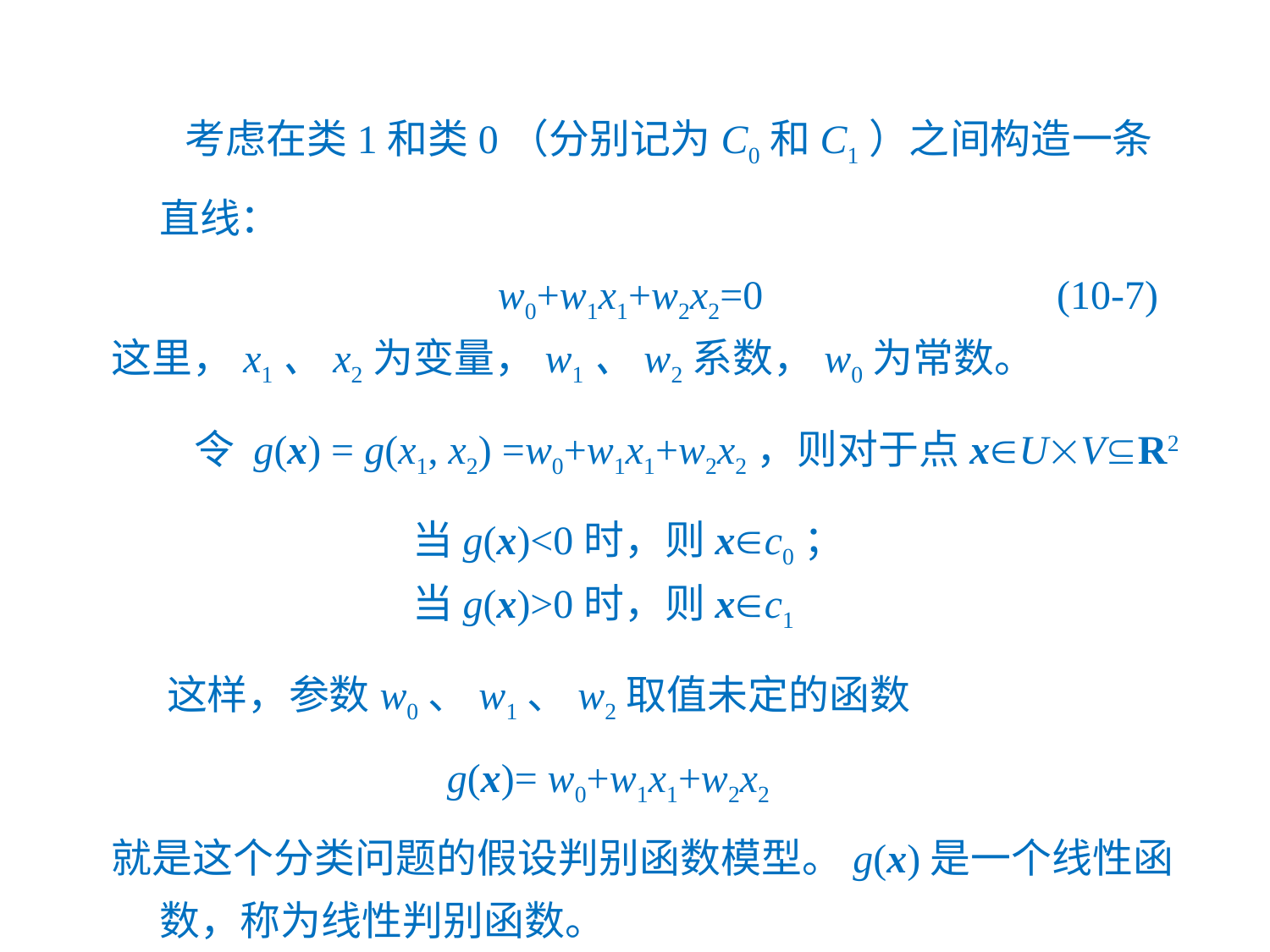

考虑在类1和类0（分别记为C0和C1）之间构造一条直线：
                                      w0+w1x1+w2x2=0                             (10-7)
这里，x1、x2为变量，w1、w2系数，w0为常数。
        令 g(x) = g(x1, x2) =w0+w1x1+w2x2，则对于点x∈U×V⊆R2
                                当g(x)<0时，则x∈c0；
                                当g(x)>0时，则x∈c1
     这样，参数w0、w1、w2取值未定的函数
                                 g(x)= w0+w1x1+w2x2
就是这个分类问题的假设判别函数模型。g(x)是一个线性函数，称为线性判别函数。